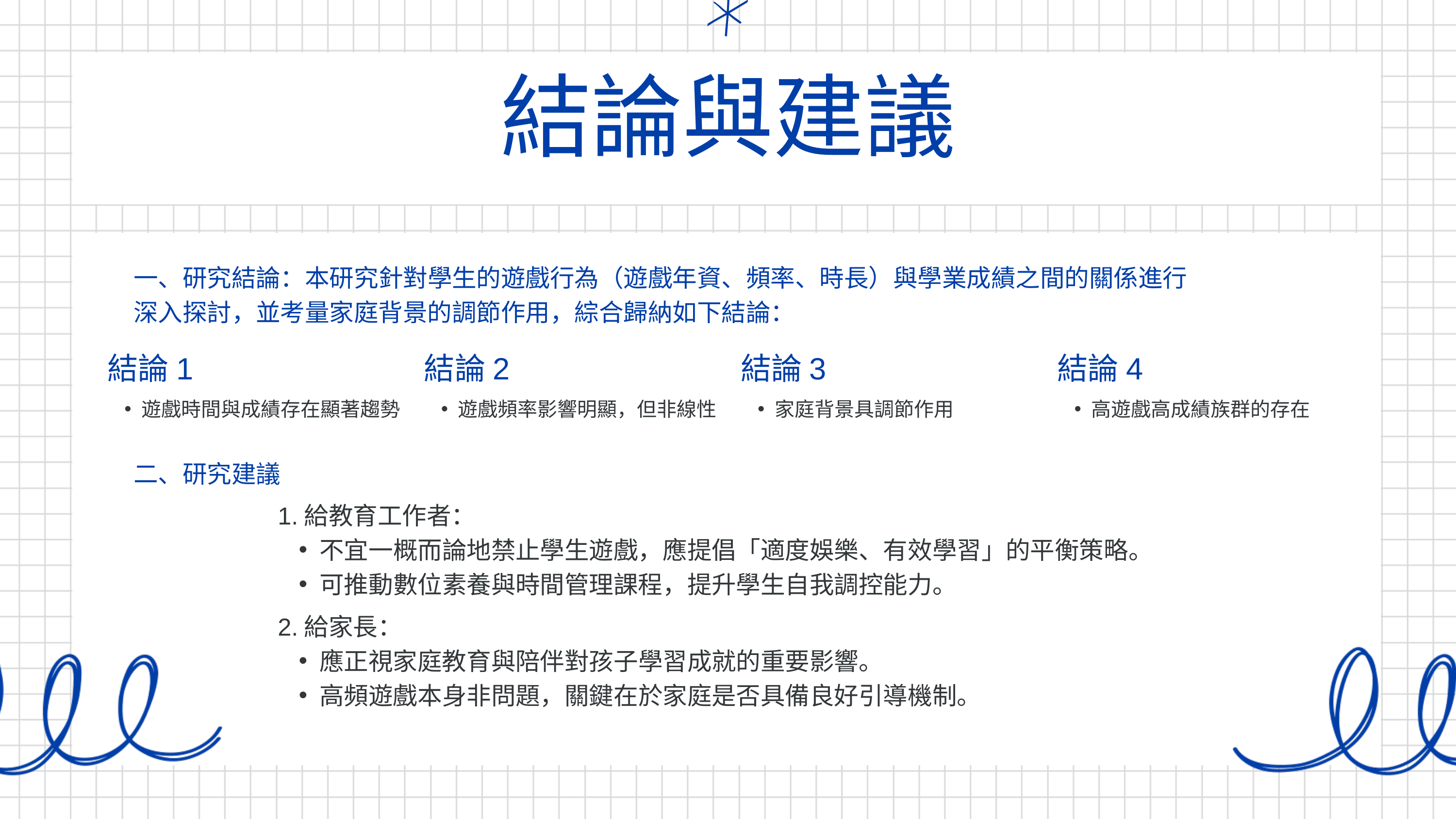

結論與建議

一、研究結論：本研究針對學生的遊戲行為（遊戲年資、頻率、時長）與學業成績之間的關係進行深入探討，並考量家庭背景的調節作用，綜合歸納如下結論：
結論1
遊戲時間與成績存在顯著趨勢
結論2
遊戲頻率影響明顯，但非線性
結論3
家庭背景具調節作用
結論4
高遊戲高成績族群的存在
二、研究建議
1.給教育工作者：
不宜一概而論地禁止學生遊戲，應提倡「適度娛樂、有效學習」的平衡策略。
可推動數位素養與時間管理課程，提升學生自我調控能力。
2.給家長：
應正視家庭教育與陪伴對孩子學習成就的重要影響。
高頻遊戲本身非問題，關鍵在於家庭是否具備良好引導機制。